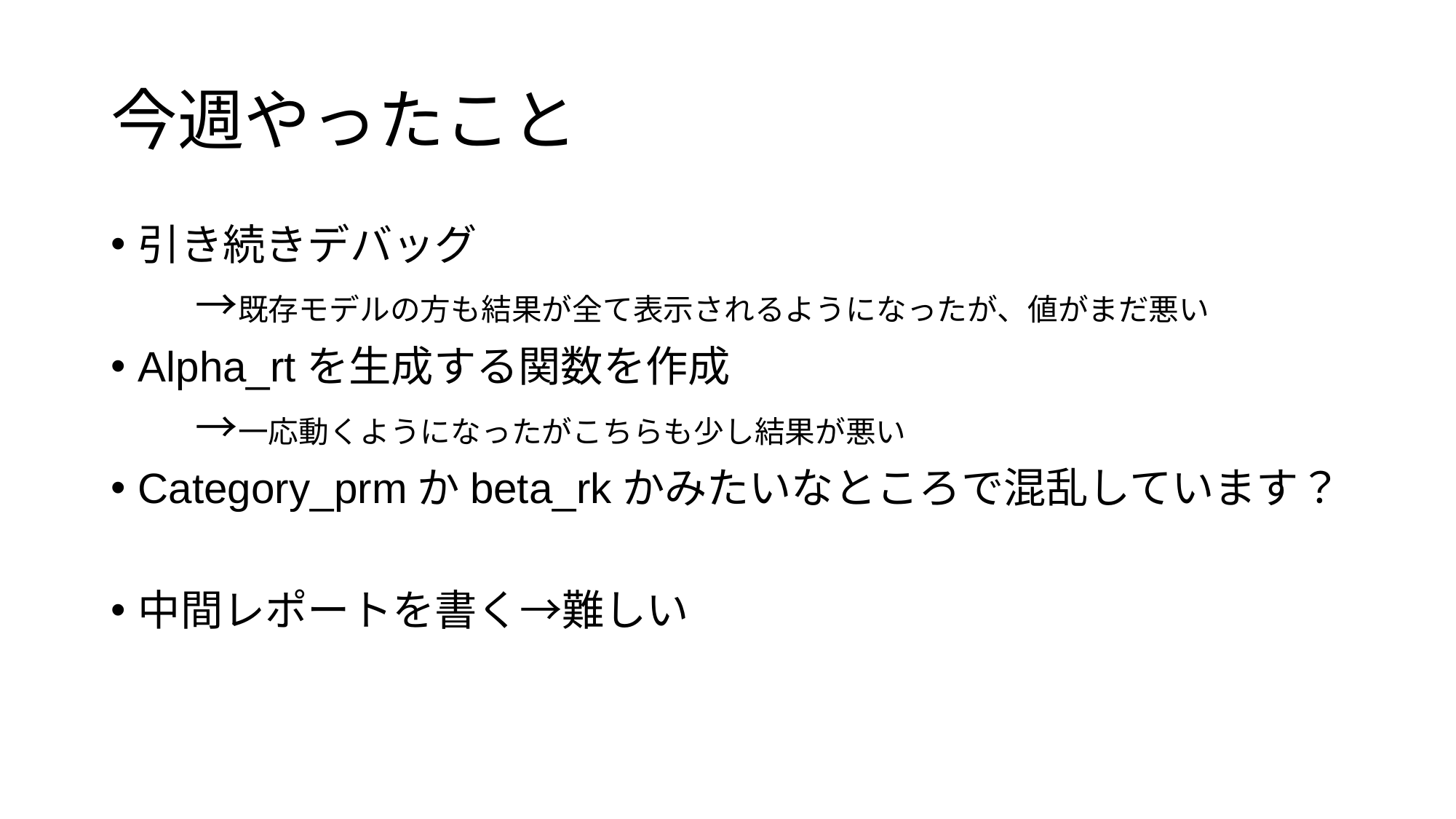

# 今週やったこと
引き続きデバッグ
　　→既存モデルの方も結果が全て表示されるようになったが、値がまだ悪い
Alpha_rtを生成する関数を作成
　　→一応動くようになったがこちらも少し結果が悪い
Category_prmかbeta_rkかみたいなところで混乱しています？

中間レポートを書く→難しい